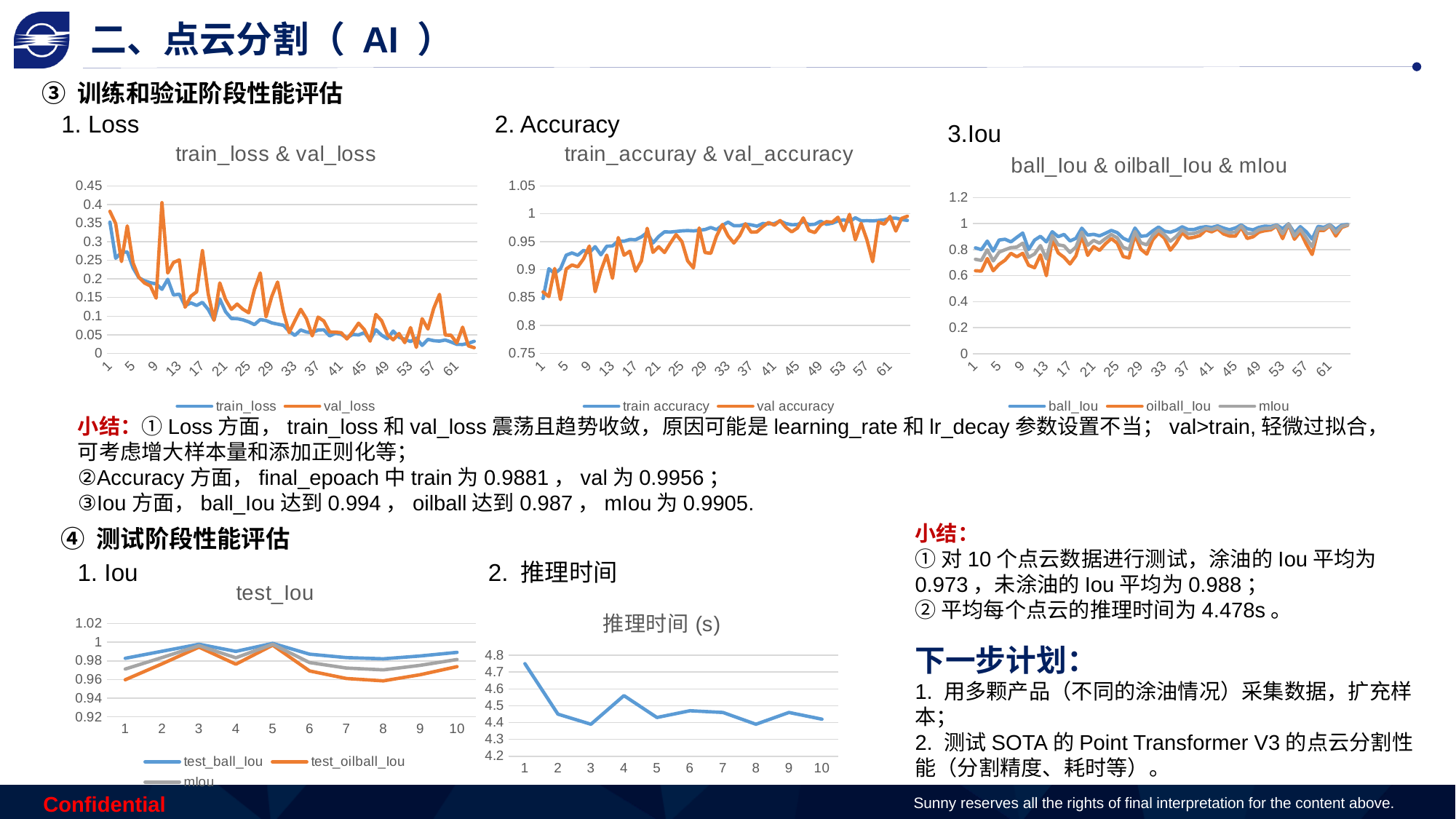

二、点云分割（ AI ）
③ 训练和验证阶段性能评估
1. Loss
2. Accuracy
3.Iou

### Chart: train_loss & val_loss

| Category | train_loss | val_loss |
|---|---|---|

### Chart: train_accuray & val_accuracy

| Category | train accuracy | val accuracy |
|---|---|---|

### Chart: ball_Iou & oilball_Iou & mIou

| Category | ball_Iou | oilball_Iou | mIou |
|---|---|---|---|
小结：①Loss方面，train_loss和val_loss震荡且趋势收敛，原因可能是learning_rate和lr_decay参数设置不当；val>train,轻微过拟合，可考虑增大样本量和添加正则化等；
②Accuracy方面，final_epoach中train为0.9881，val为0.9956；
③Iou方面，ball_Iou达到0.994，oilball达到0.987，mIou为0.9905.

小结：
①对10个点云数据进行测试，涂油的Iou平均为0.973，未涂油的Iou平均为0.988；
②平均每个点云的推理时间为4.478s。
④ 测试阶段性能评估
1. Iou
2. 推理时间

### Chart: test_Iou

| Category | test_ball_Iou | test_oilball_Iou | mIou |
|---|---|---|---|

### Chart:

| Category | 推理时间(s) |
|---|---|
下一步计划：
1. 用多颗产品（不同的涂油情况）采集数据，扩充样本；
2. 测试SOTA的Point Transformer V3的点云分割性能（分割精度、耗时等）。